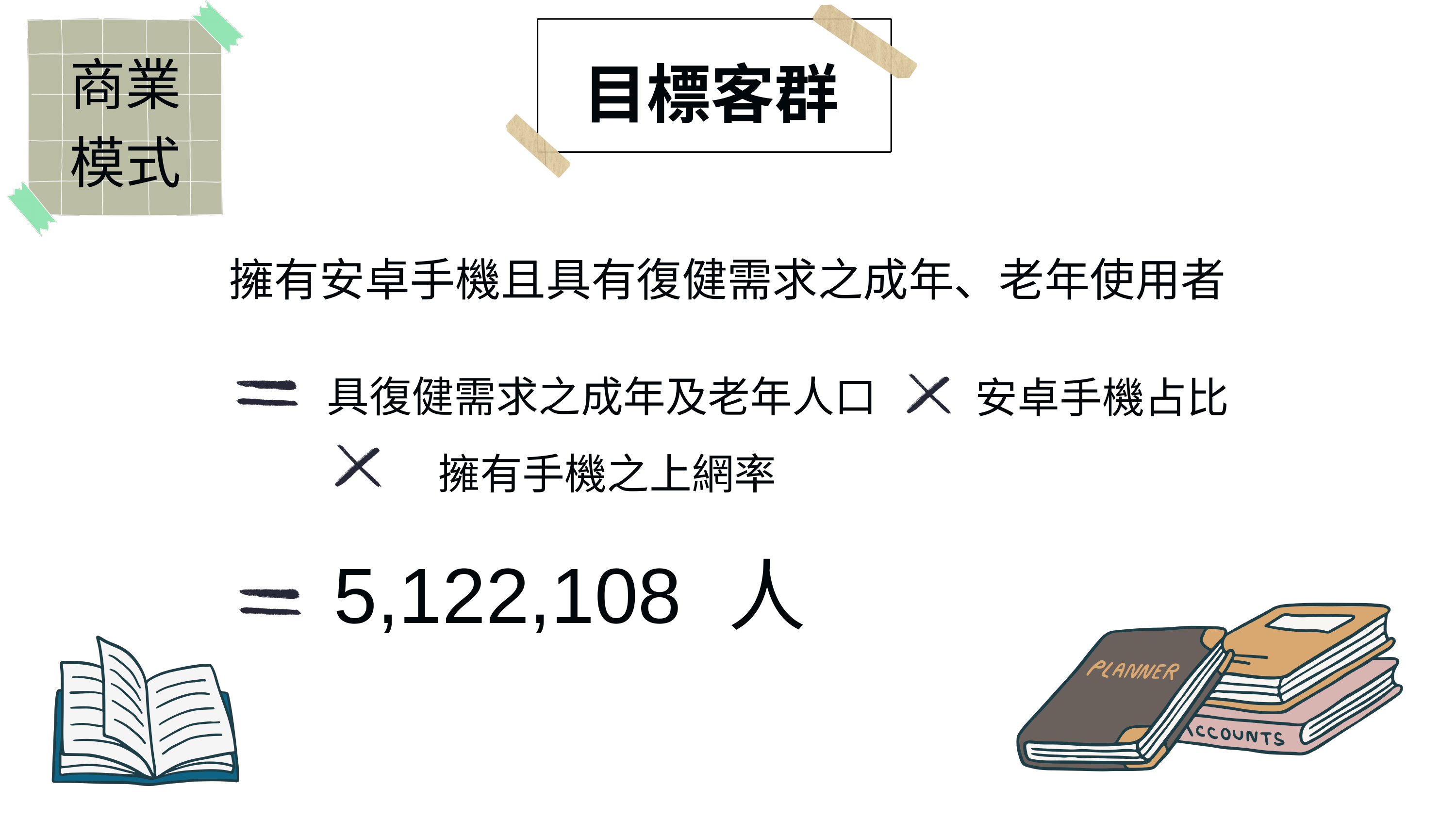

商業模式
目標客群
擁有安卓手機且具有復健需求之成年、老年使用者
具復健需求之成年及老年人口
安卓手機占比

擁有手機之上網率

5,122,108
人